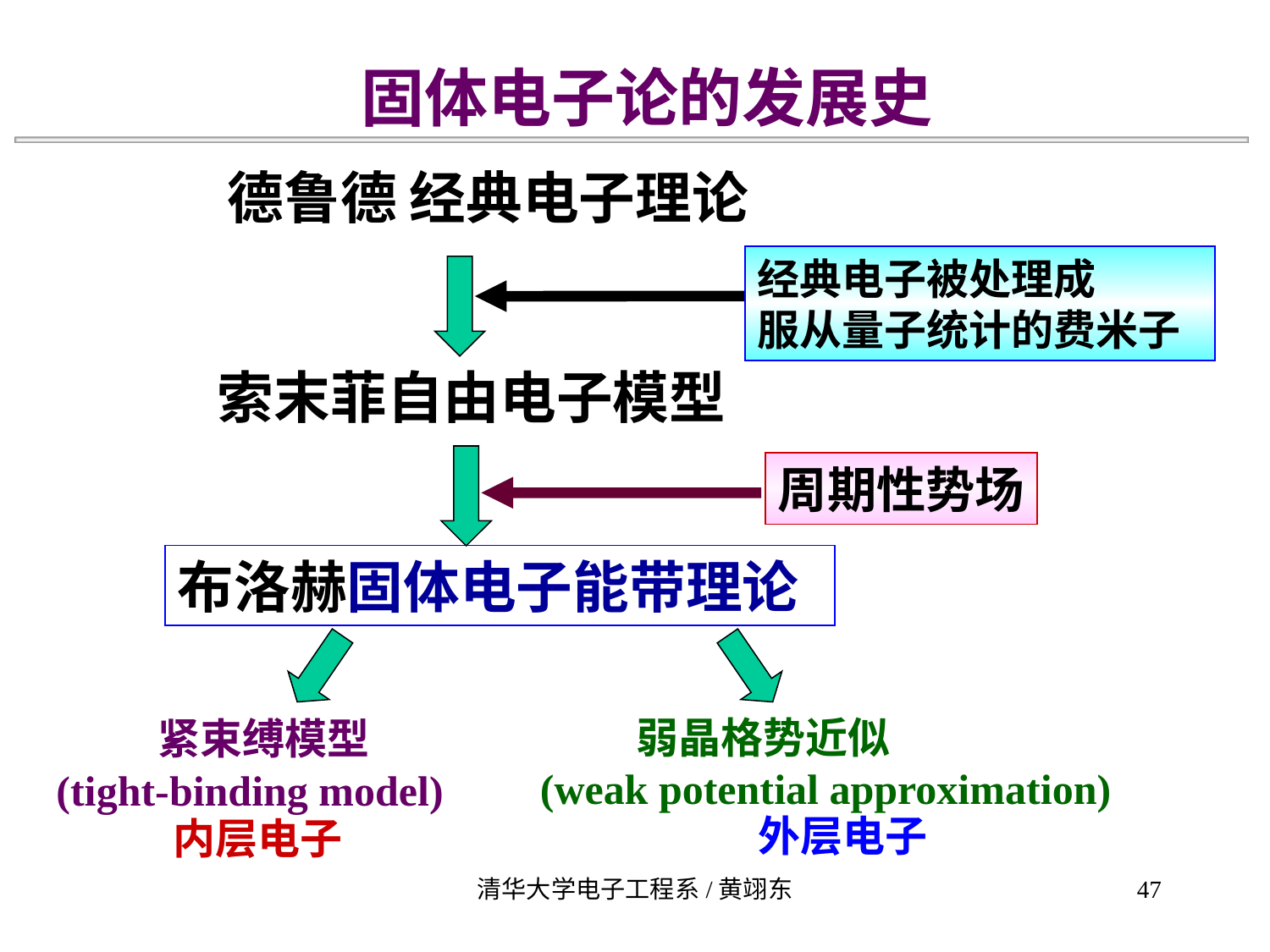

固体电子论的发展史

德鲁德 经典电子理论
经典电子被处理成
服从量子统计的费米子

索末菲自由电子模型

周期性势场

布洛赫固体电子能带理论

        紧束缚模型
(tight-binding model)

         弱晶格势近似
(weak potential approximation)
外层电子
内层电子
清华大学电子工程系/黄翊东
47